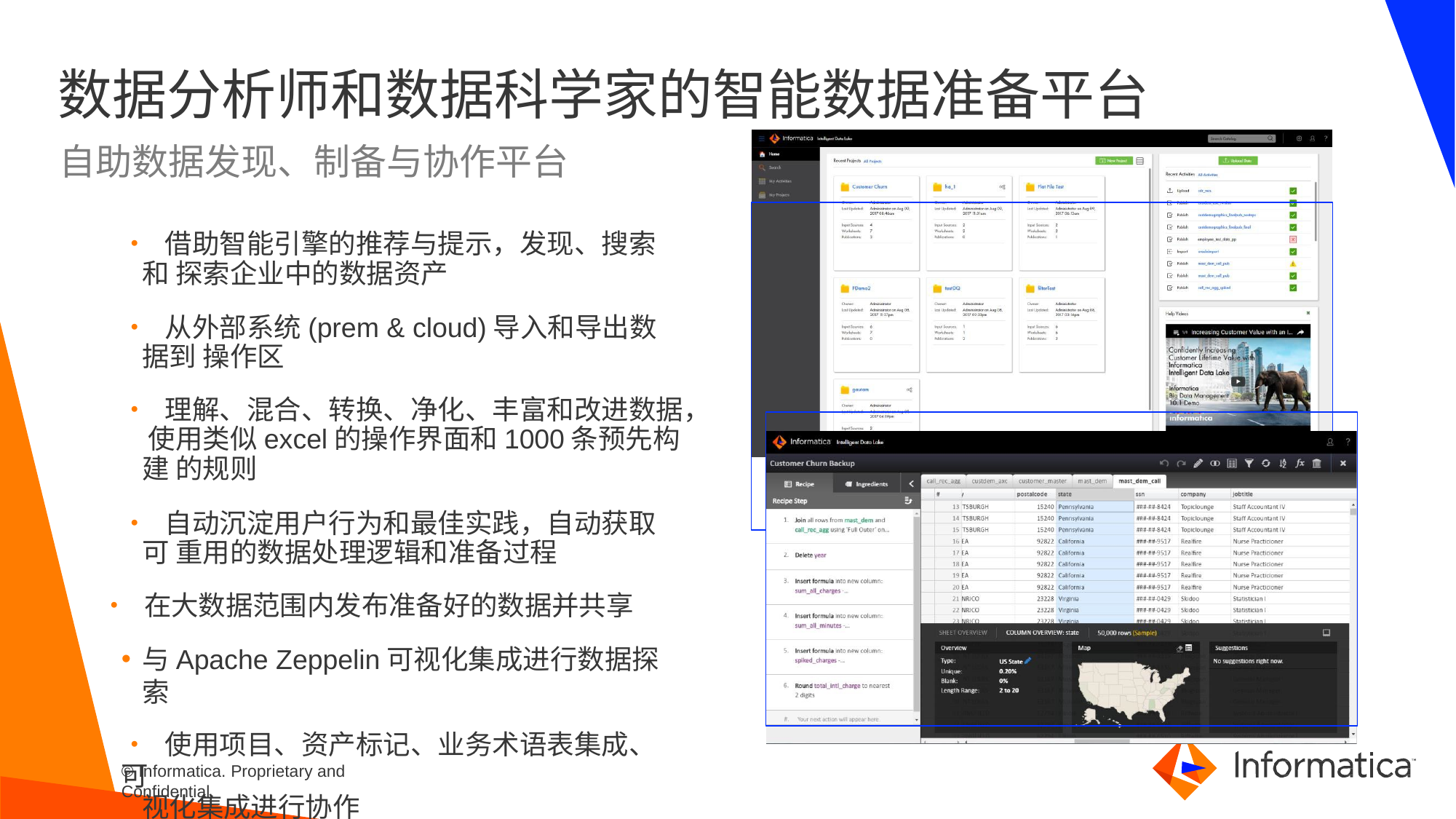

# 数据分析师和数据科学家的智能数据准备平台

自助数据发现、制备与协作平台

• 借助智能引擎的推荐与提示，发现、搜索和 探索企业中的数据资产
• 从外部系统(prem & cloud)导入和导出数据到 操作区
• 理解、混合、转换、净化、丰富和改进数据， 使用类似excel的操作界面和1000条预先构建 的规则
• 自动沉淀用户行为和最佳实践，自动获取可 重用的数据处理逻辑和准备过程
• 在大数据范围内发布准备好的数据并共享
与Apache Zeppelin可视化集成进行数据探索
• 使用项目、资产标记、业务术语表集成、可
视化集成进行协作

5
© Informatica. Proprietary and Confidential.